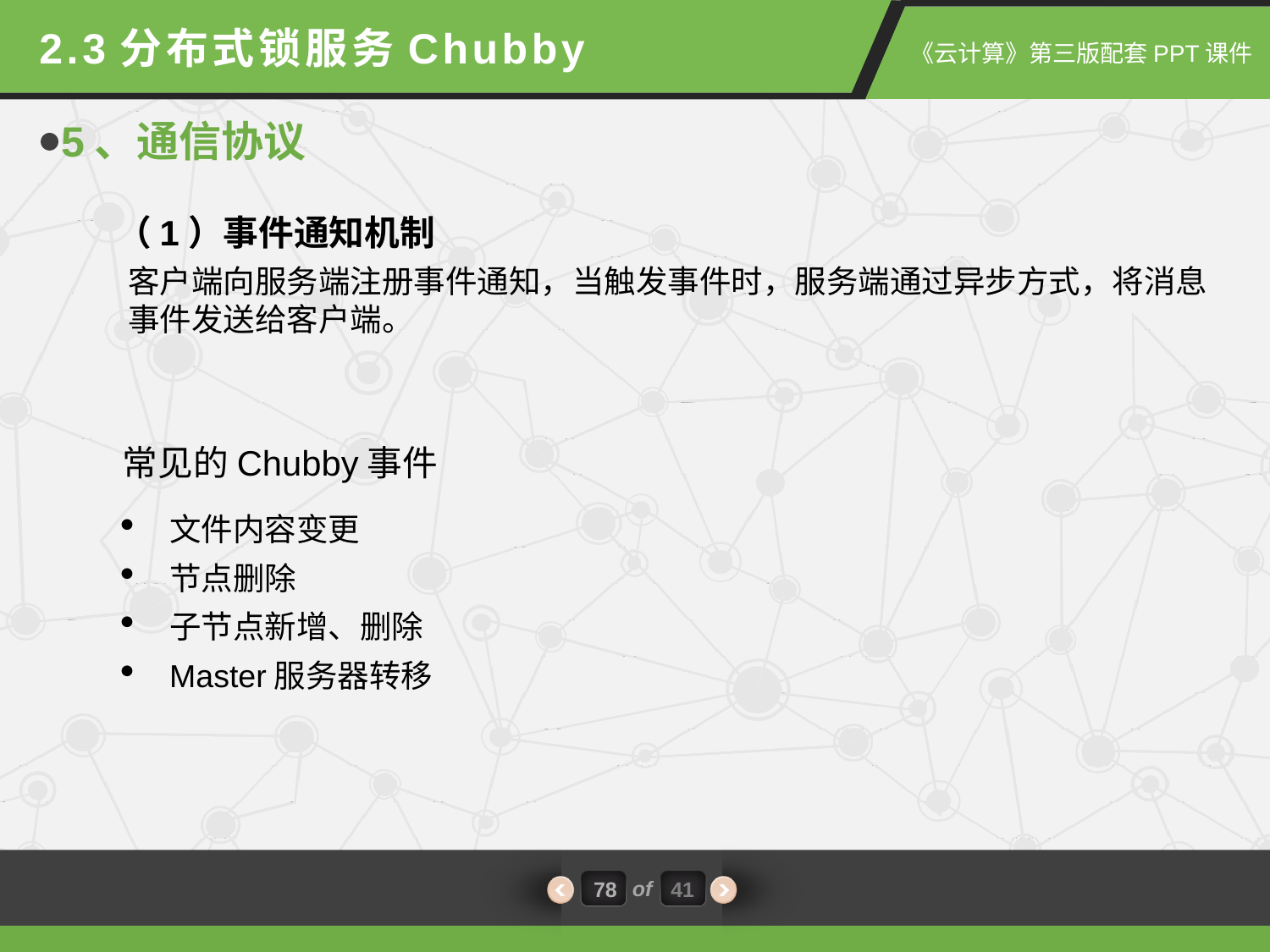

2.3分布式锁服务Chubby
5、通信协议

（1）事件通知机制
客户端向服务端注册事件通知，当触发事件时，服务端通过异步方式，将消息事件发送给客户端。
常见的Chubby事件
文件内容变更
节点删除
子节点新增、删除
Master服务器转移
78